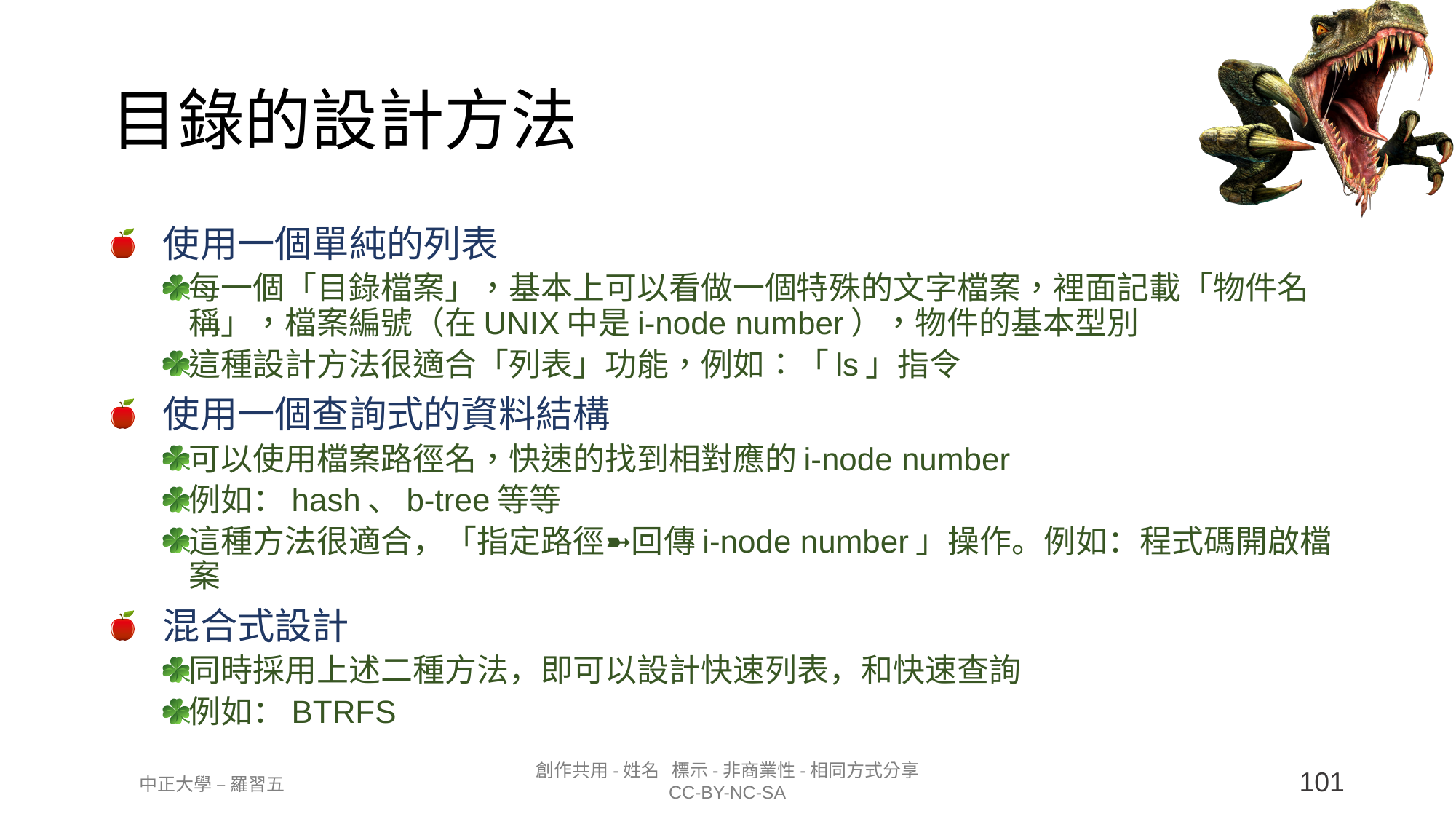

# 目錄的設計方法
使用一個單純的列表
每一個「目錄檔案」，基本上可以看做一個特殊的文字檔案，裡面記載「物件名稱」，檔案編號（在UNIX中是i-node number），物件的基本型別
這種設計方法很適合「列表」功能，例如：「ls」指令
使用一個查詢式的資料結構
可以使用檔案路徑名，快速的找到相對應的i-node number
例如：hash、b-tree等等
這種方法很適合，「指定路徑➼回傳i-node number」操作。例如：程式碼開啟檔案
混合式設計
同時採用上述二種方法，即可以設計快速列表，和快速查詢
例如：BTRFS